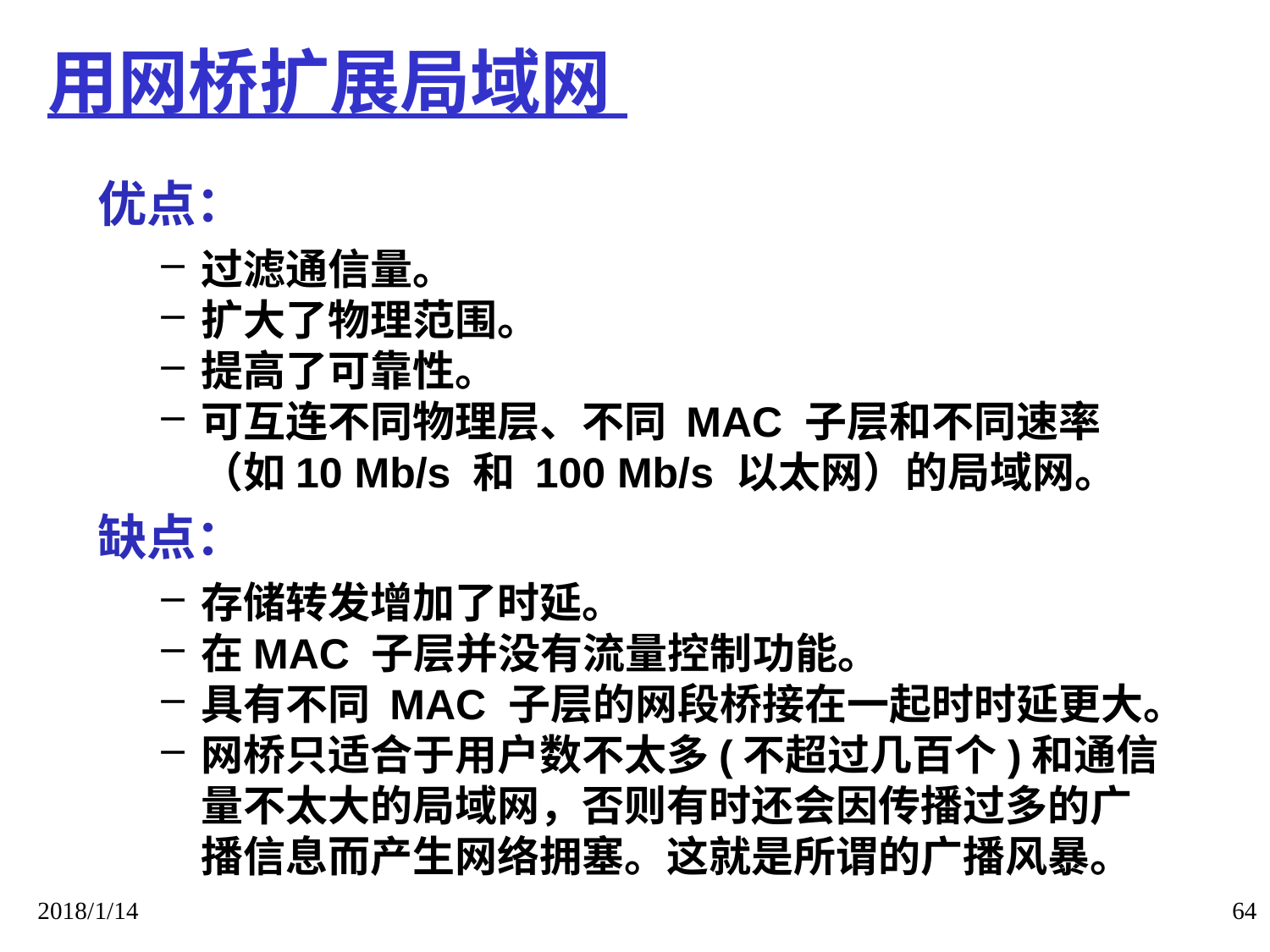

# 用网桥扩展局域网
优点：
过滤通信量。
扩大了物理范围。
提高了可靠性。
可互连不同物理层、不同 MAC 子层和不同速率（如10 Mb/s 和 100 Mb/s 以太网）的局域网。
缺点：
存储转发增加了时延。
在MAC 子层并没有流量控制功能。
具有不同 MAC 子层的网段桥接在一起时时延更大。
网桥只适合于用户数不太多(不超过几百个)和通信量不太大的局域网，否则有时还会因传播过多的广播信息而产生网络拥塞。这就是所谓的广播风暴。

2018/1/14
64